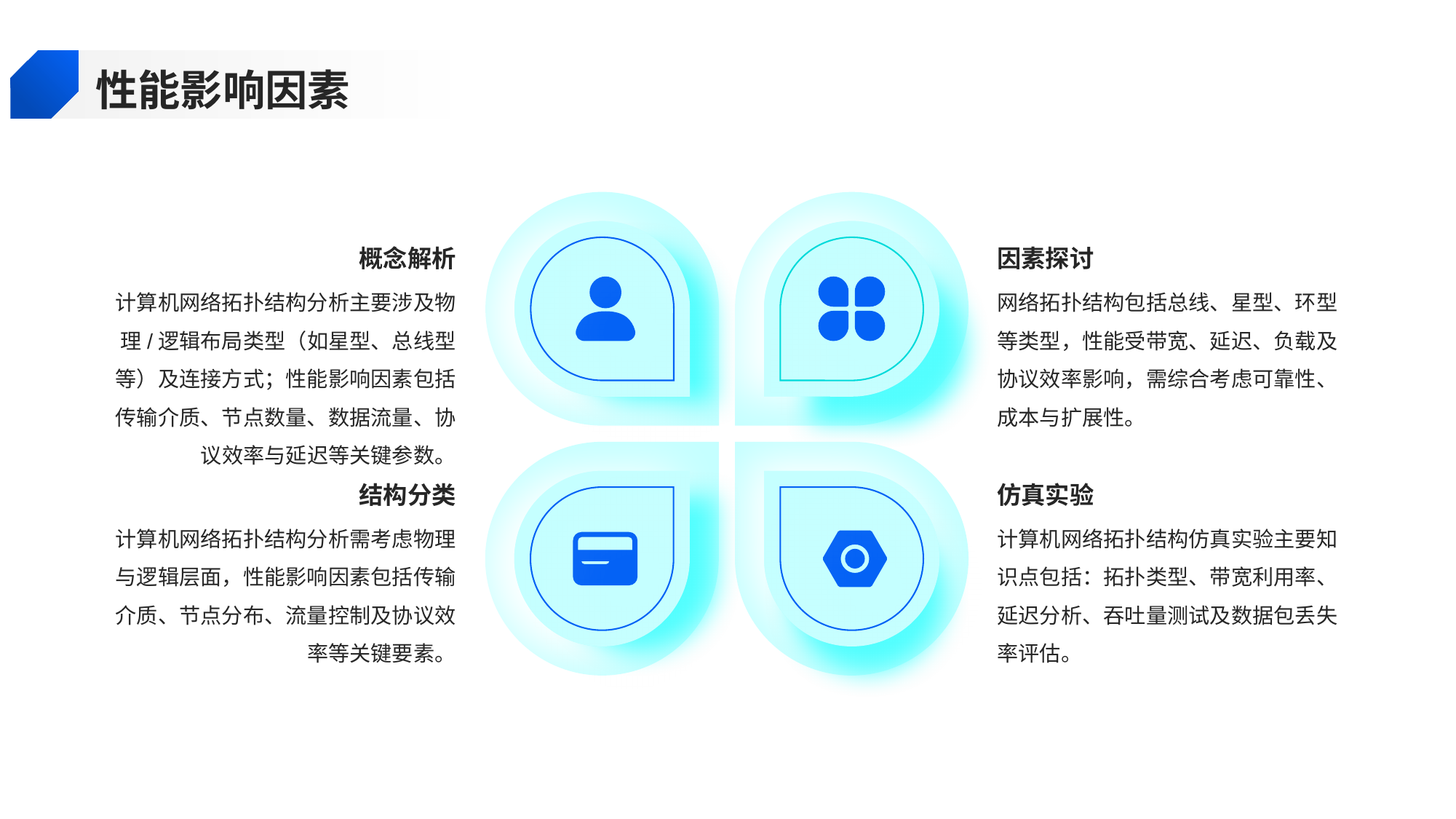

性能影响因素

概念解析
因素探讨

计算机网络拓扑结构分析主要涉及物理/逻辑布局类型（如星型、总线型等）及连接方式；性能影响因素包括传输介质、节点数量、数据流量、协议效率与延迟等关键参数。
网络拓扑结构包括总线、星型、环型等类型，性能受带宽、延迟、负载及协议效率影响，需综合考虑可靠性、成本与扩展性。

结构分类
仿真实验

计算机网络拓扑结构分析需考虑物理与逻辑层面，性能影响因素包括传输介质、节点分布、流量控制及协议效率等关键要素。
计算机网络拓扑结构仿真实验主要知识点包括：拓扑类型、带宽利用率、延迟分析、吞吐量测试及数据包丢失率评估。